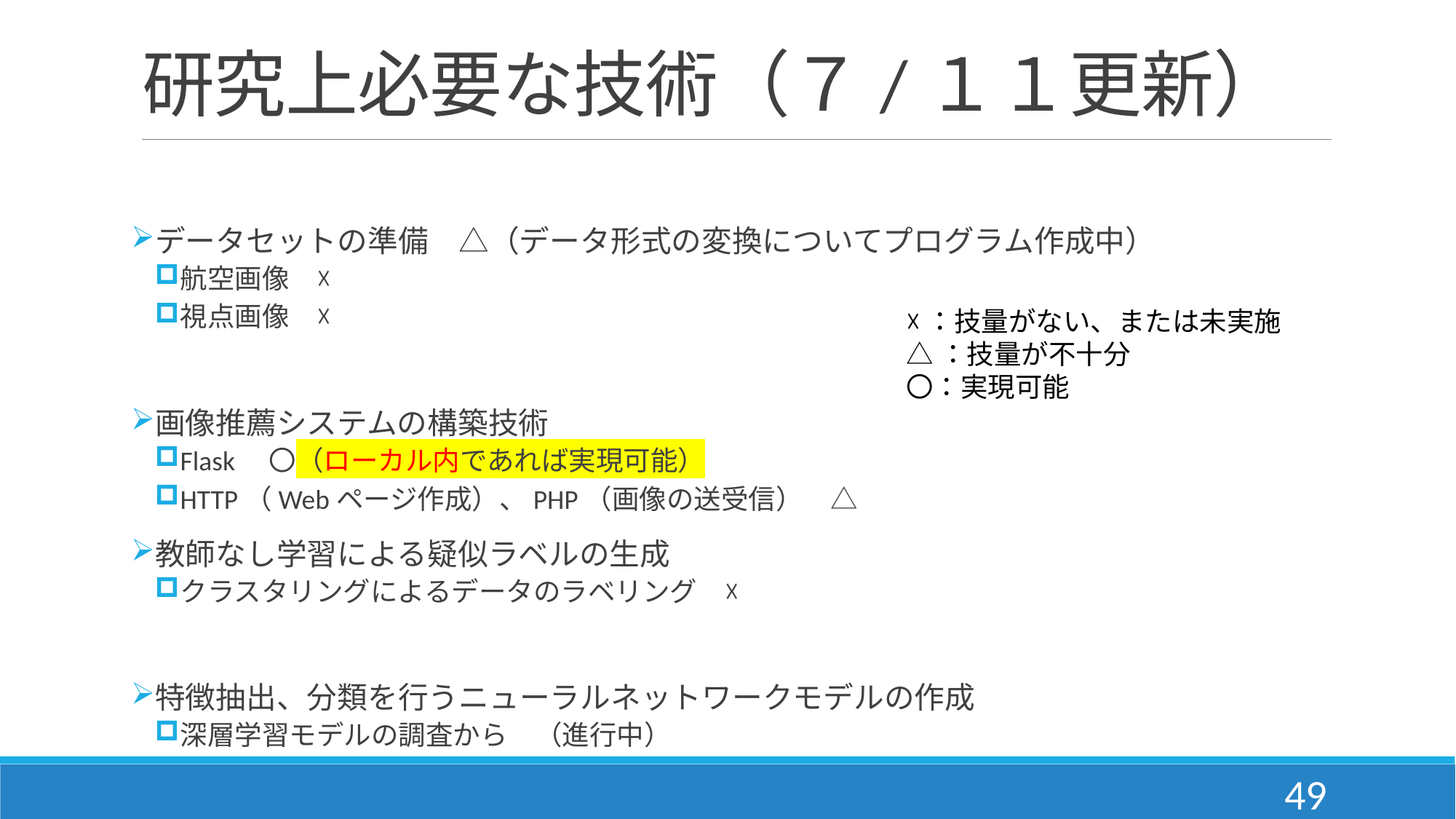

# 研究上必要な技術（７/１１更新）
データセットの準備　△（データ形式の変換についてプログラム作成中）
航空画像　☓
視点画像　☓

画像推薦システムの構築技術
Flask　〇（ローカル内であれば実現可能）
HTTP（Webページ作成）、PHP（画像の送受信）　△
教師なし学習による疑似ラベルの生成
クラスタリングによるデータのラベリング　☓

特徴抽出、分類を行うニューラルネットワークモデルの作成
深層学習モデルの調査から　（進行中）

☓：技量がない、または未実施
△：技量が不十分
〇：実現可能
49